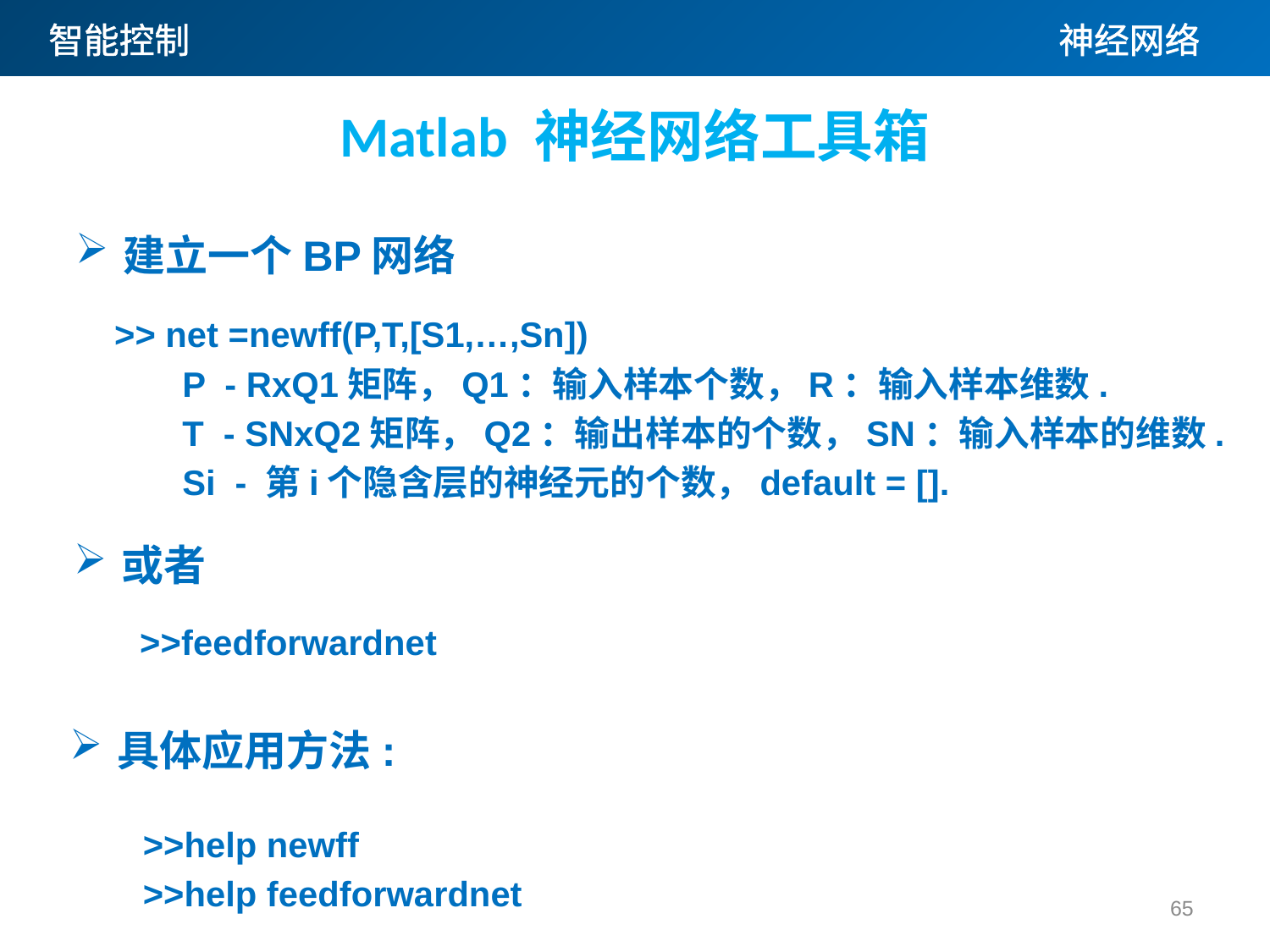

Matlab 神经网络工具箱
建立一个BP网络
>> net =newff(P,T,[S1,…,Sn])
       P  - RxQ1矩阵，Q1：输入样本个数，R：输入样本维数.
       T  - SNxQ2矩阵，Q2：输出样本的个数，SN：输入样本的维数.
       Si  - 第i个隐含层的神经元的个数，default = [].
或者
>>feedforwardnet
具体应用方法:
>>help newff
>>help feedforwardnet
65